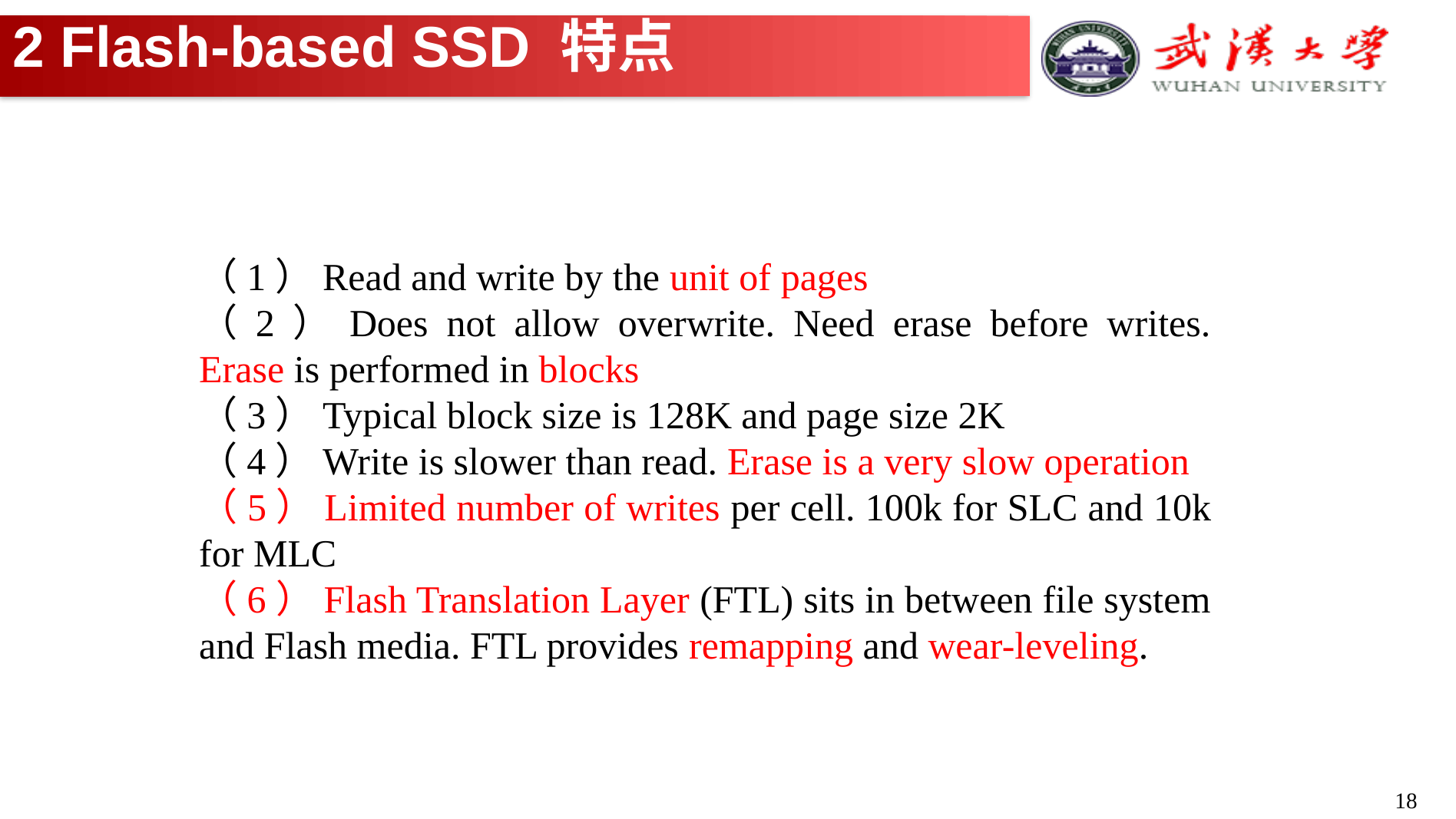

# 2 Flash-based SSD 特点

（1）Read and write by the unit of pages
（2）Does not allow overwrite. Need erase before writes. Erase is performed in blocks
（3）Typical block size is 128K and page size 2K
（4）Write is slower than read. Erase is a very slow operation
（5）Limited number of writes per cell. 100k for SLC and 10k for MLC
（6）Flash Translation Layer (FTL) sits in between file system and Flash media. FTL provides remapping and wear-leveling.